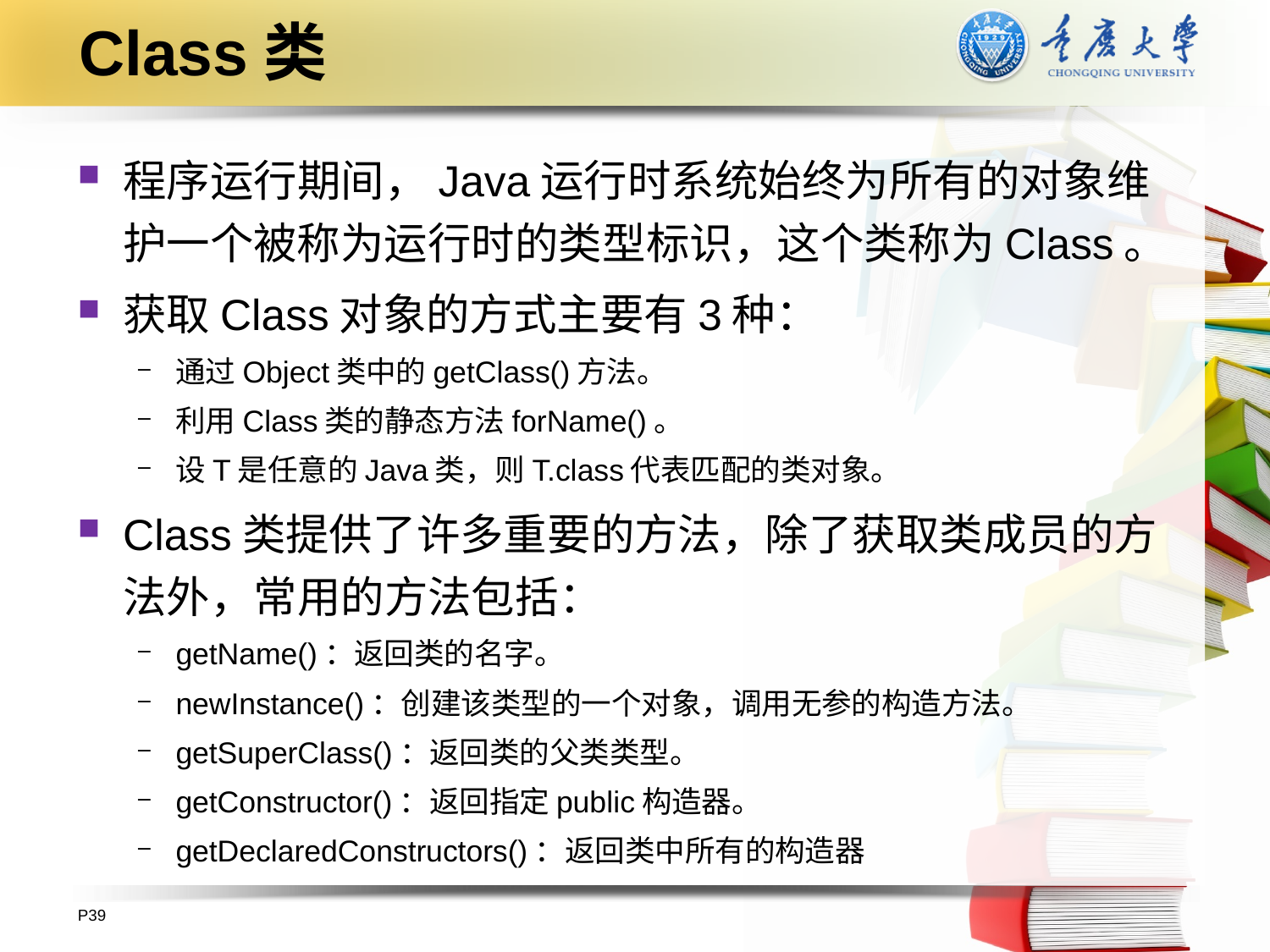

# Class类
程序运行期间，Java运行时系统始终为所有的对象维护一个被称为运行时的类型标识，这个类称为Class。
获取Class对象的方式主要有3种：
通过Object类中的getClass()方法。
利用Class类的静态方法forName()。
设T是任意的Java类，则T.class代表匹配的类对象。
Class类提供了许多重要的方法，除了获取类成员的方法外，常用的方法包括：
getName()：返回类的名字。
newInstance()：创建该类型的一个对象，调用无参的构造方法。
getSuperClass()：返回类的父类类型。
getConstructor()：返回指定public构造器。
getDeclaredConstructors()：返回类中所有的构造器

P39